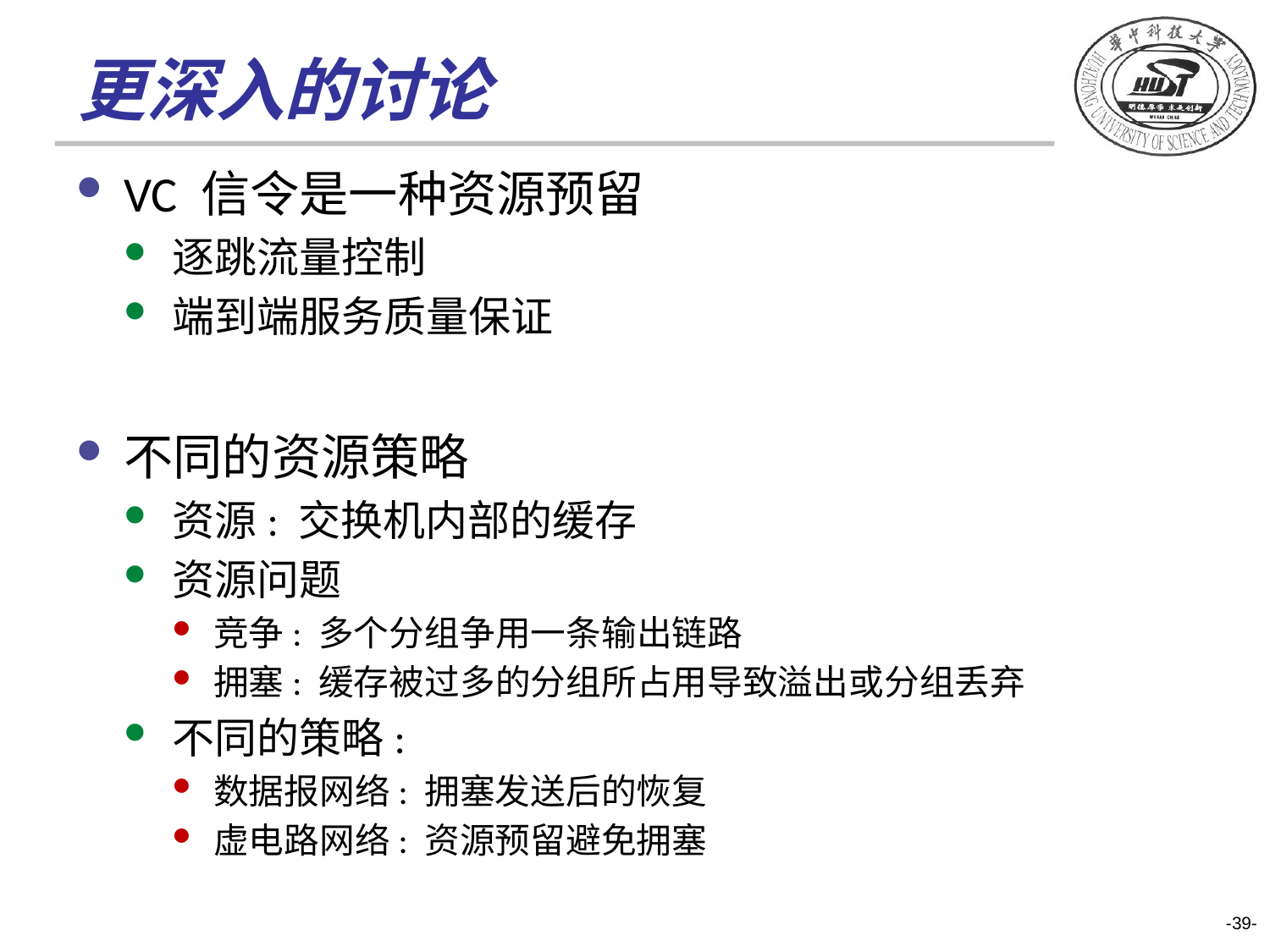

# 更深入的讨论
VC 信令是一种资源预留
逐跳流量控制
端到端服务质量保证

不同的资源策略
资源: 交换机内部的缓存
资源问题
竞争: 多个分组争用一条输出链路
拥塞: 缓存被过多的分组所占用导致溢出或分组丢弃
不同的策略:
数据报网络: 拥塞发送后的恢复
虚电路网络: 资源预留避免拥塞
-39-